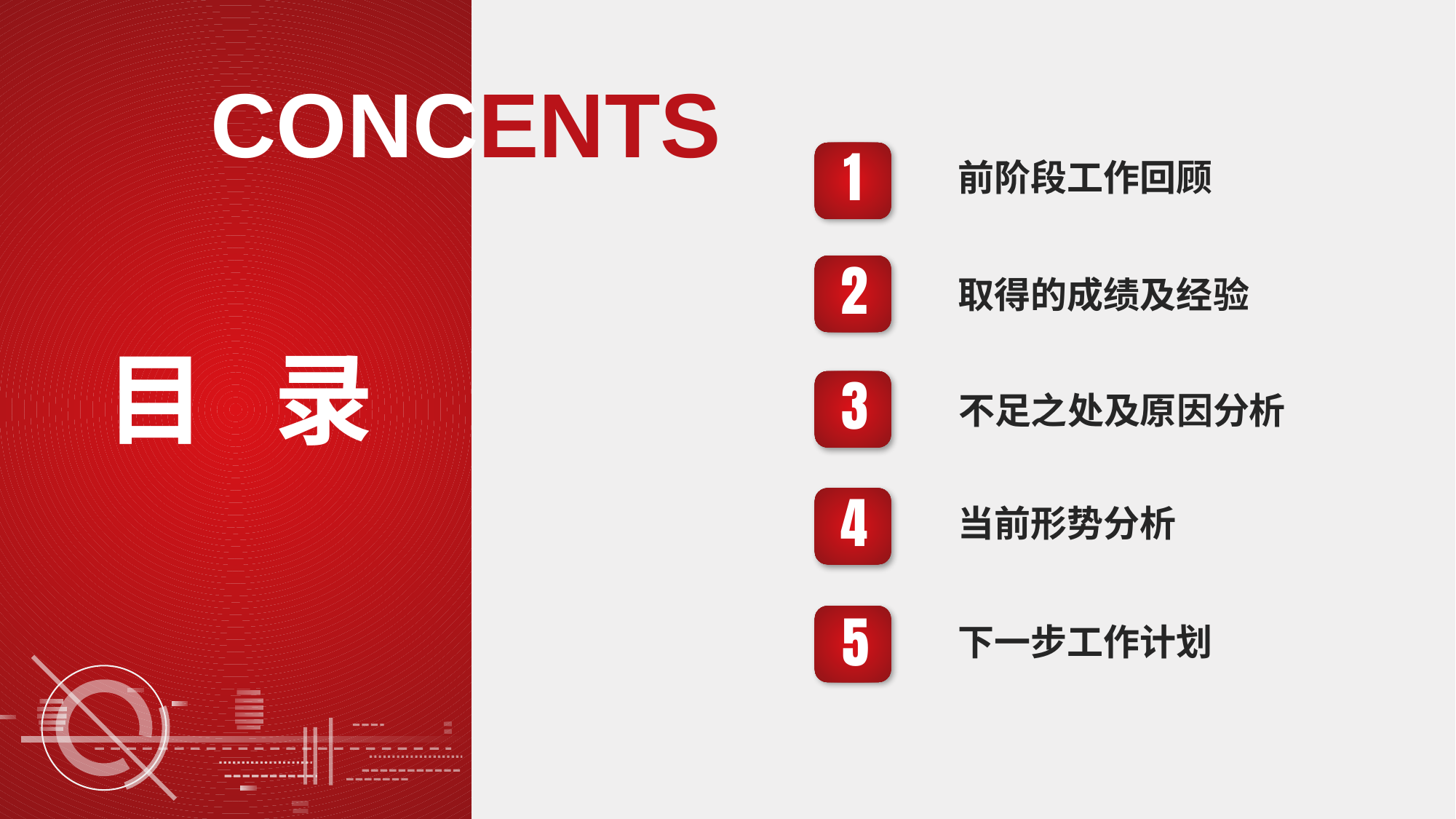

CONCENTS
  1

前阶段工作回顾
  2

取得的成绩及经验
目   录
  3

不足之处及原因分析
  4

当前形势分析
  5

下一步工作计划